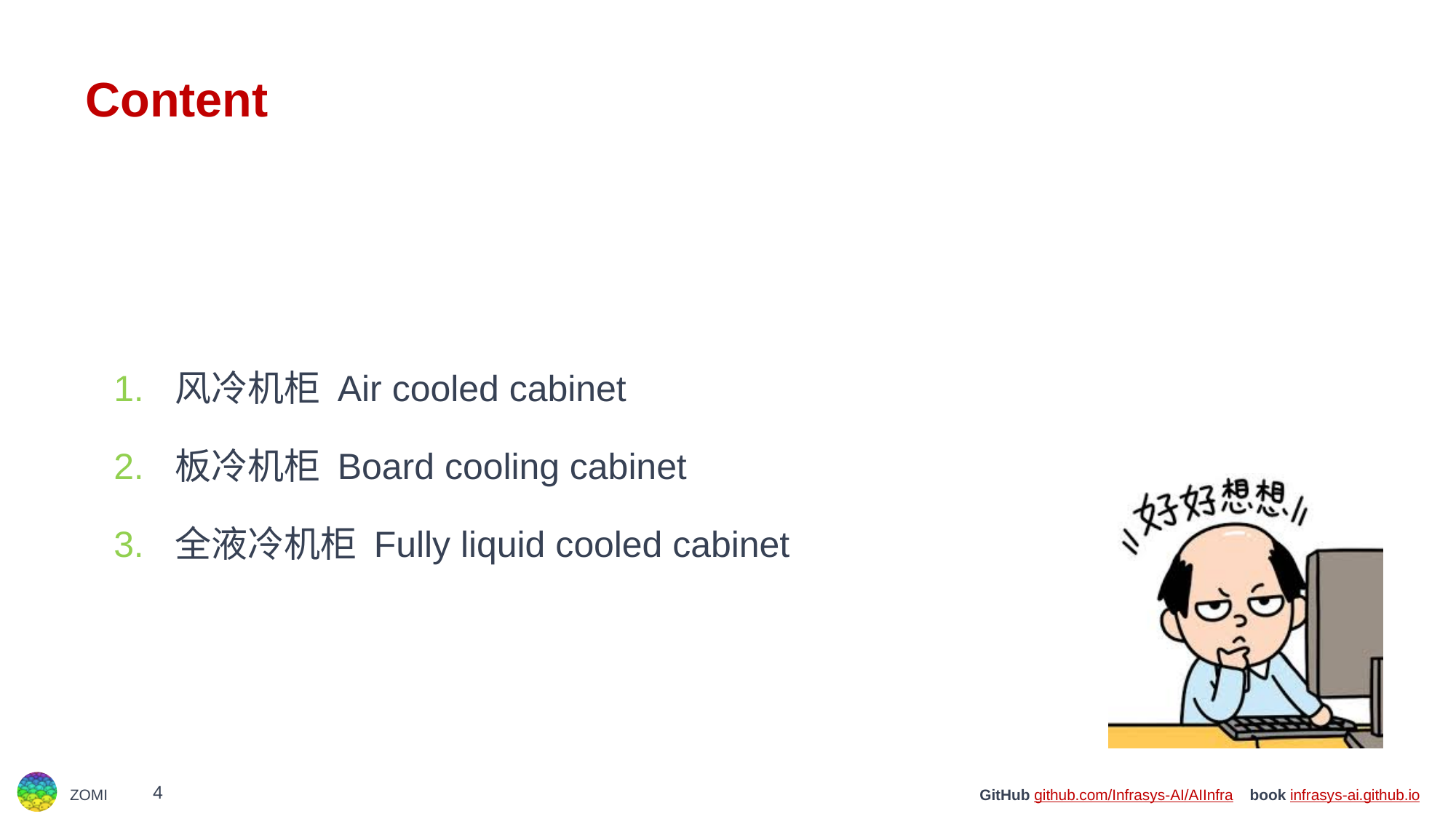

# Content
风冷机柜 Air cooled cabinet
板冷机柜 Board cooling cabinet
全液冷机柜 Fully liquid cooled cabinet